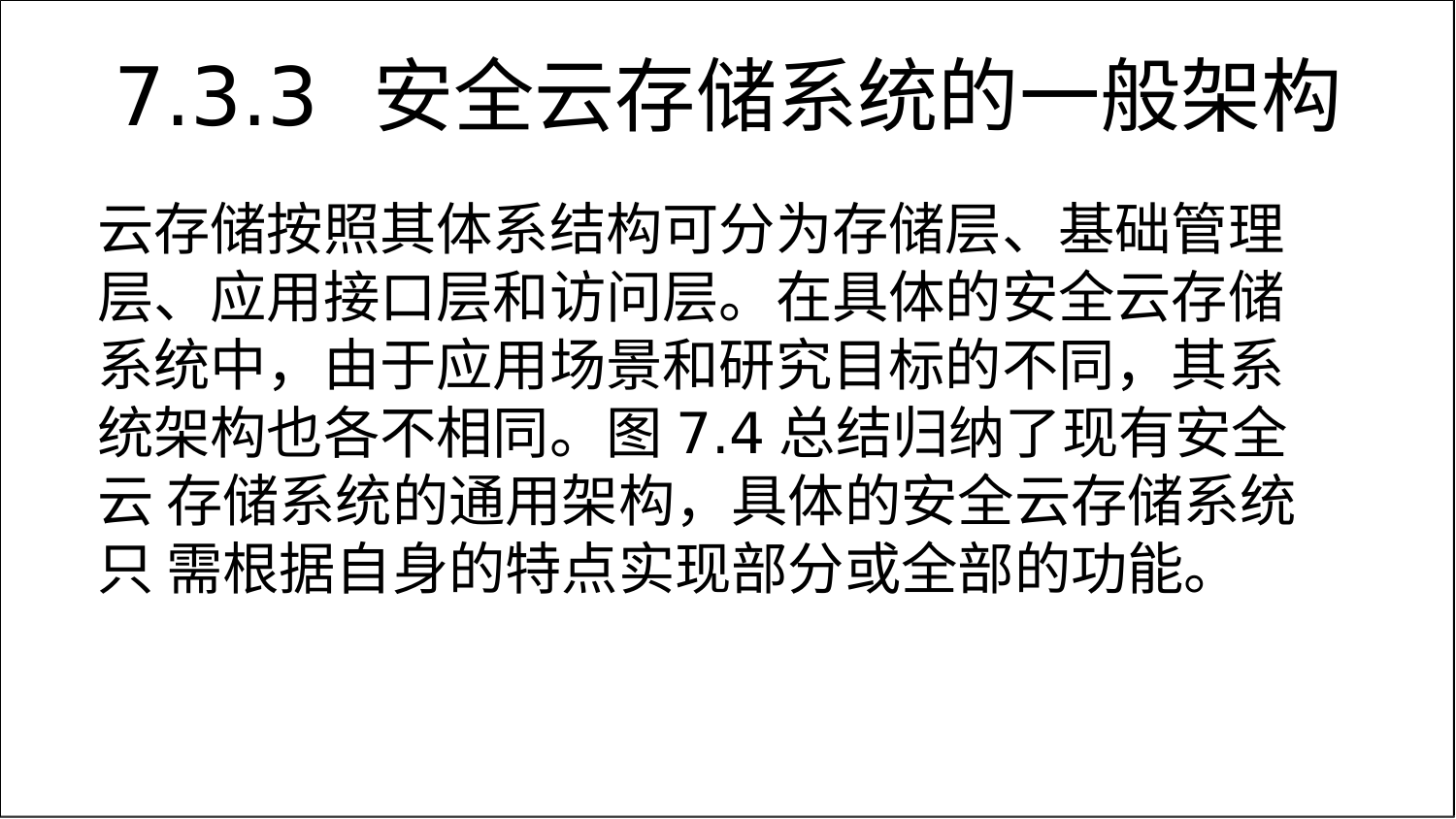

# 7.3.3	安全云存储系统的一般架构
云存储按照其体系结构可分为存储层、基础管理 层、应用接口层和访问层。在具体的安全云存储 系统中，由于应用场景和研究目标的不同，其系 统架构也各不相同。图7.4总结归纳了现有安全云 存储系统的通用架构，具体的安全云存储系统只 需根据自身的特点实现部分或全部的功能。